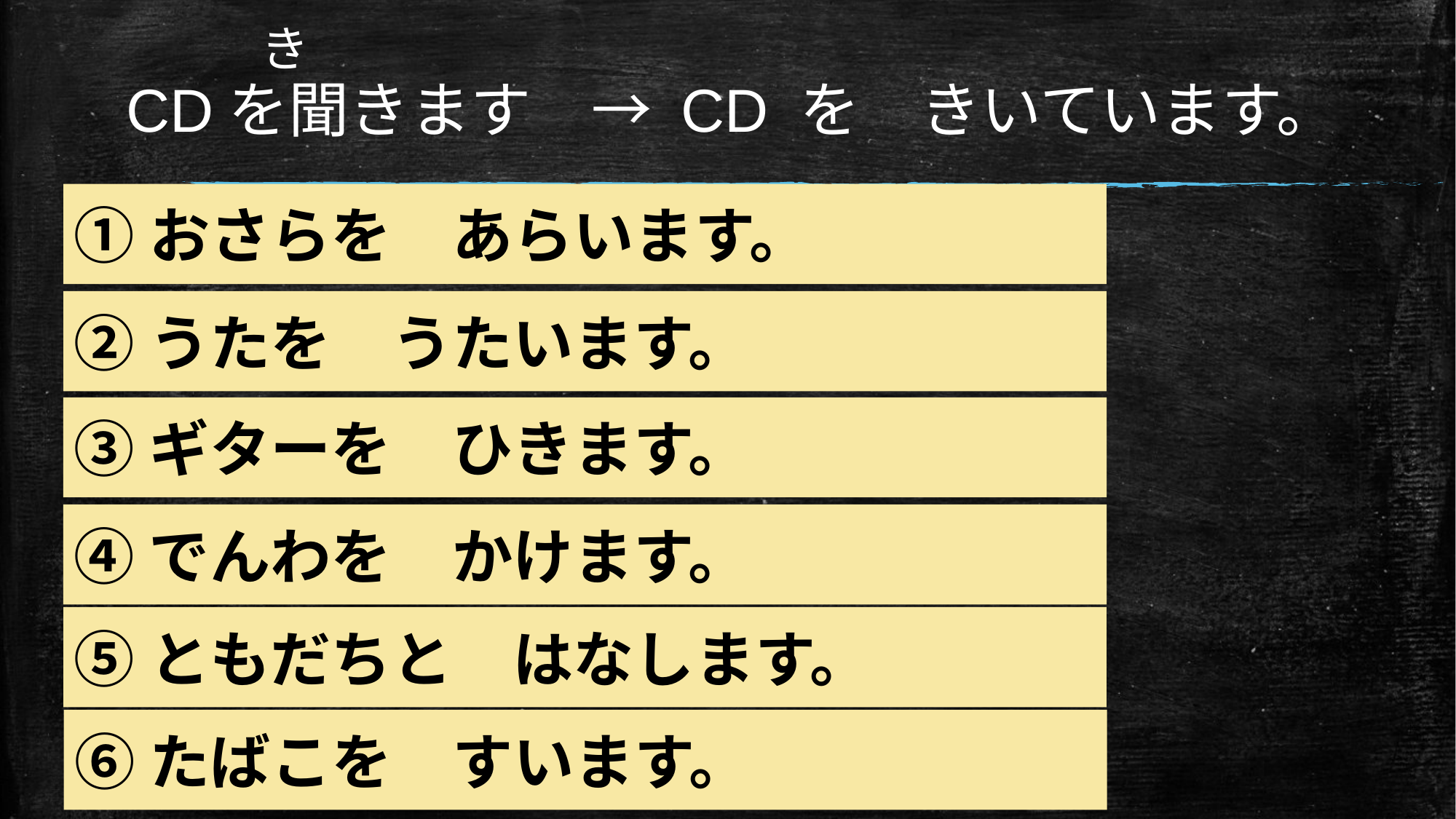

き
CDを聞きます　→ CD を　きいています。
①おさらを　あらいます。
②うたを　うたいます。
③ギターを　ひきます。
④でんわを　かけます。
⑤ともだちと　はなします。
⑥たばこを　すいます。